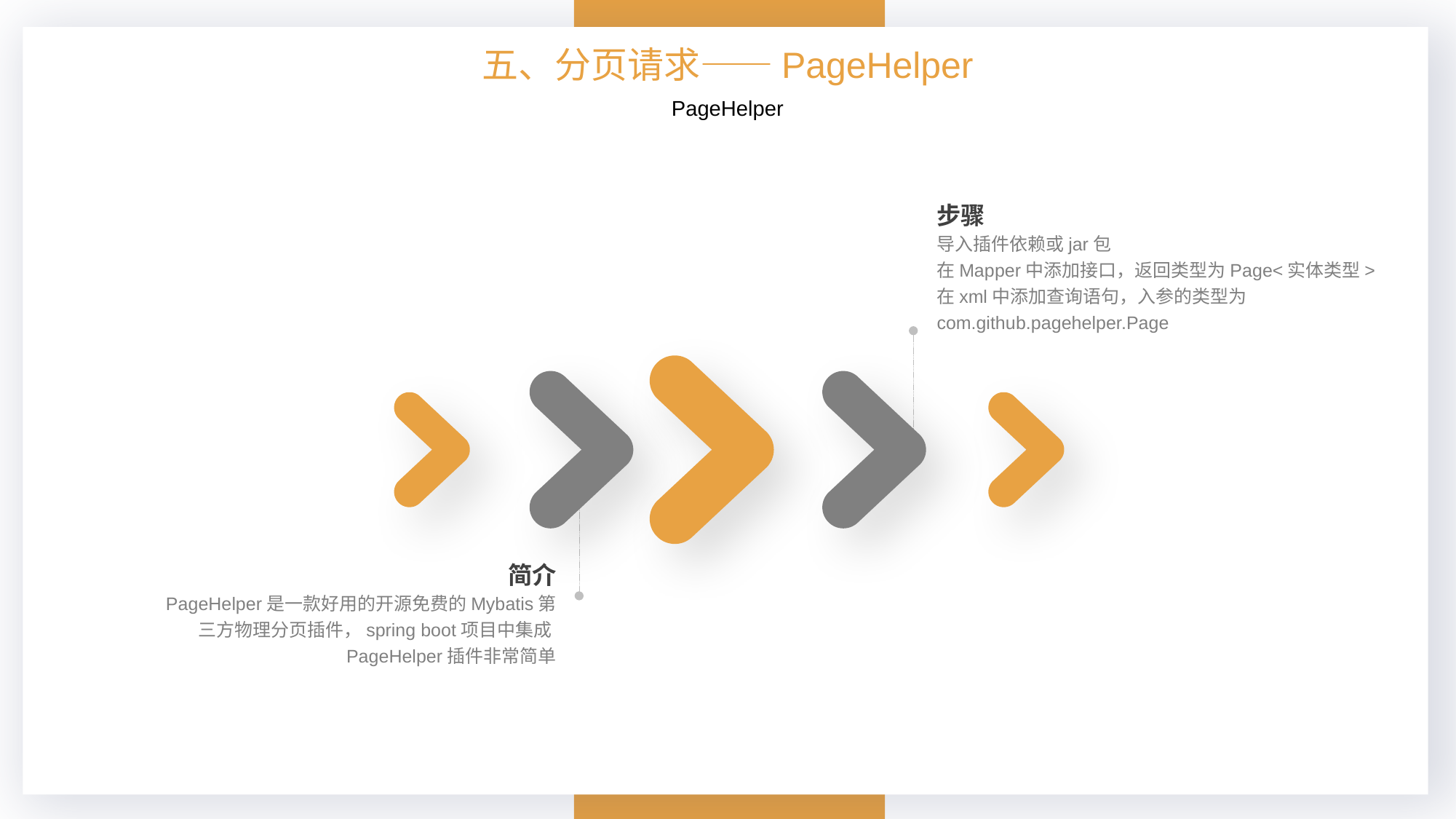

五、分页请求——PageHelper
PageHelper
步骤
导入插件依赖或jar包
在Mapper中添加接口，返回类型为Page<实体类型>
在xml中添加查询语句，入参的类型为com.github.pagehelper.Page

简介
PageHelper是一款好用的开源免费的Mybatis第三方物理分页插件，spring boot项目中集成PageHelper插件非常简单